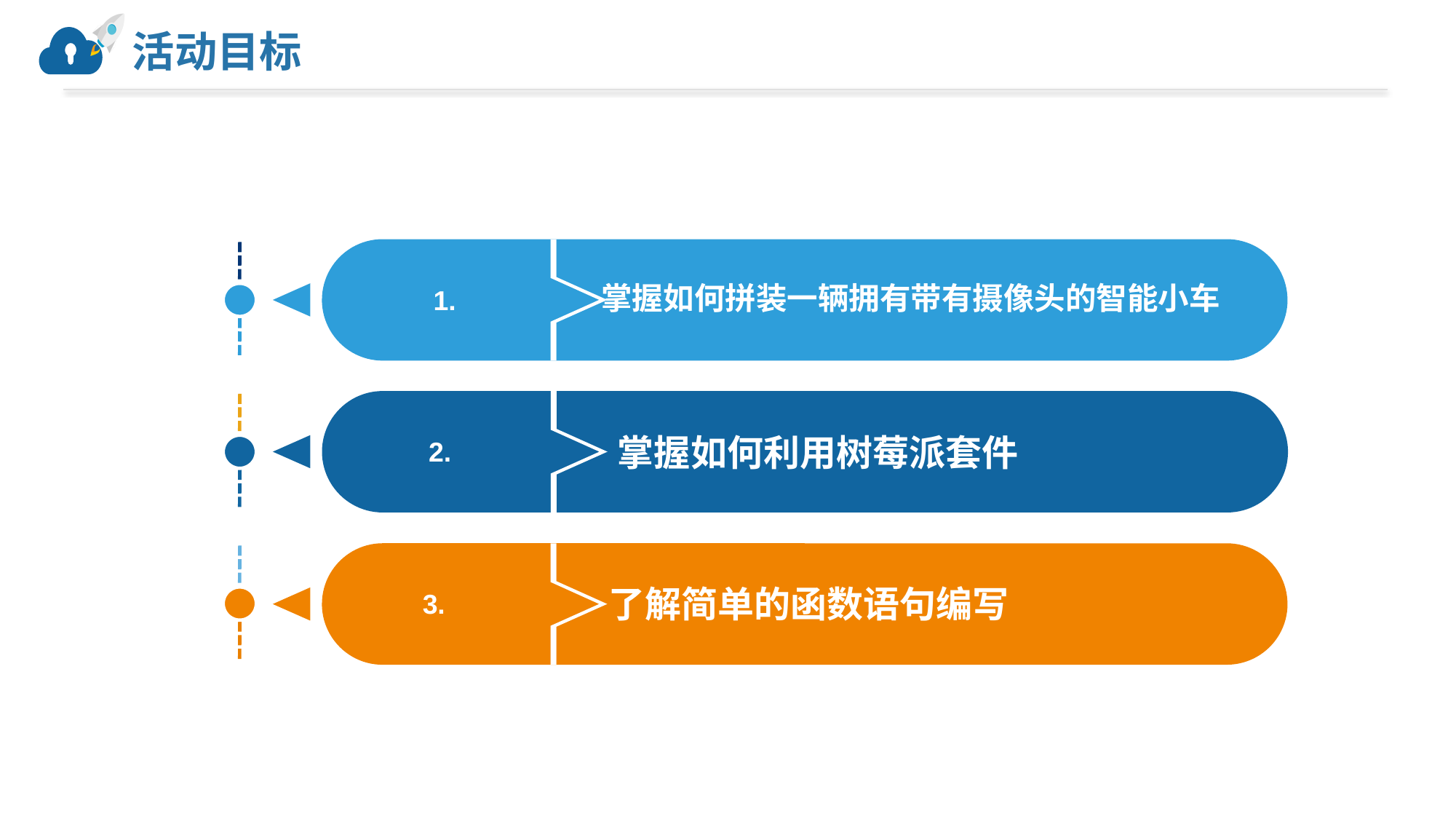

# 活动目标

1.

掌握如何拼装一辆拥有带有摄像头的智能小车

2.

掌握如何利用树莓派套件

3.

了解简单的函数语句编写